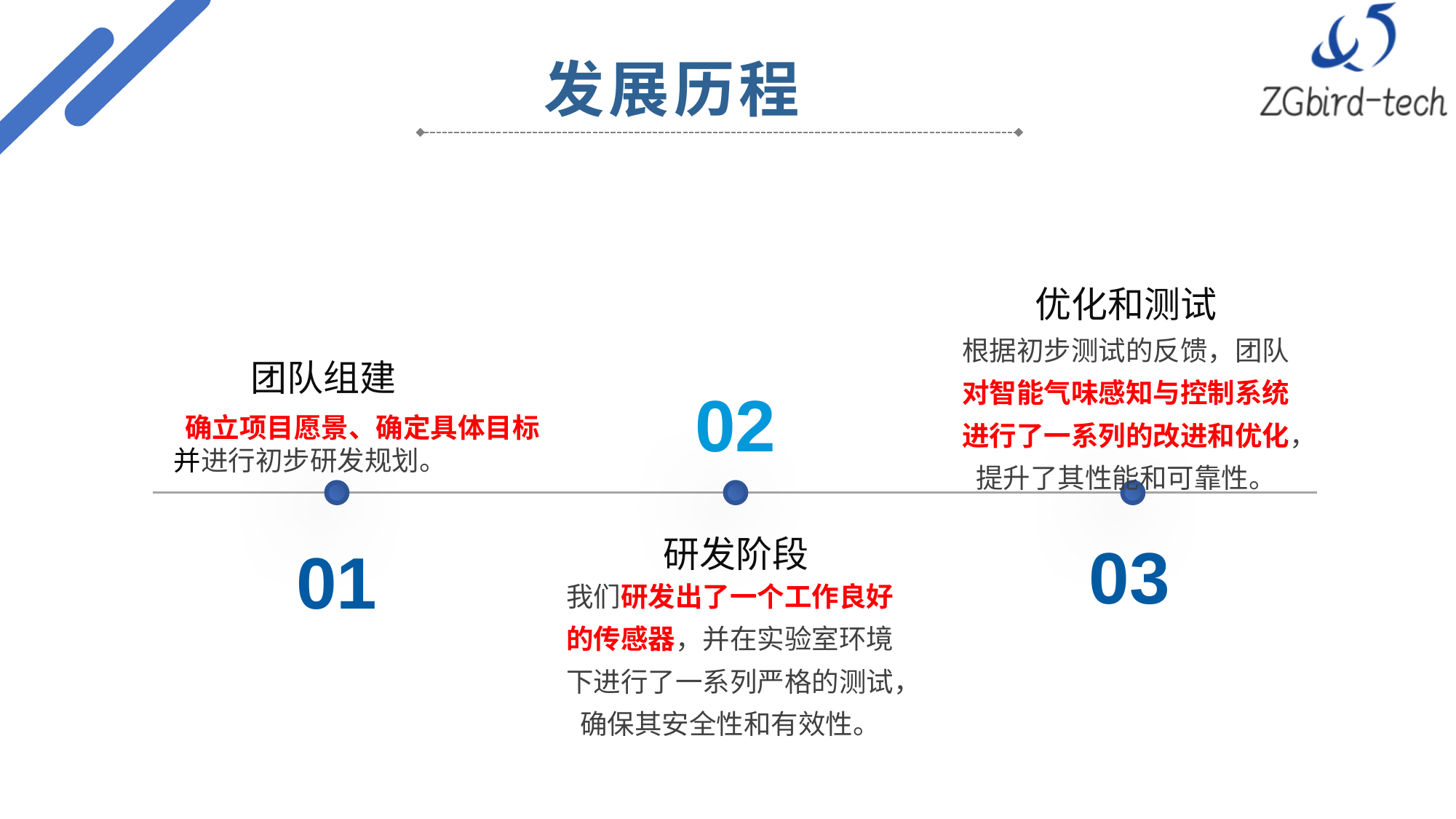

发展历程

优化和测试
根据初步测试的反馈，团队对智能气味感知与控制系统进行了一系列的改进和优化，提升了其性能和可靠性。
03
团队组建
 确立项目愿景、确定具体目标并进行初步研发规划。
02
研发阶段
我们研发出了一个工作良好的传感器，并在实验室环境下进行了一系列严格的测试，确保其安全性和有效性。

01